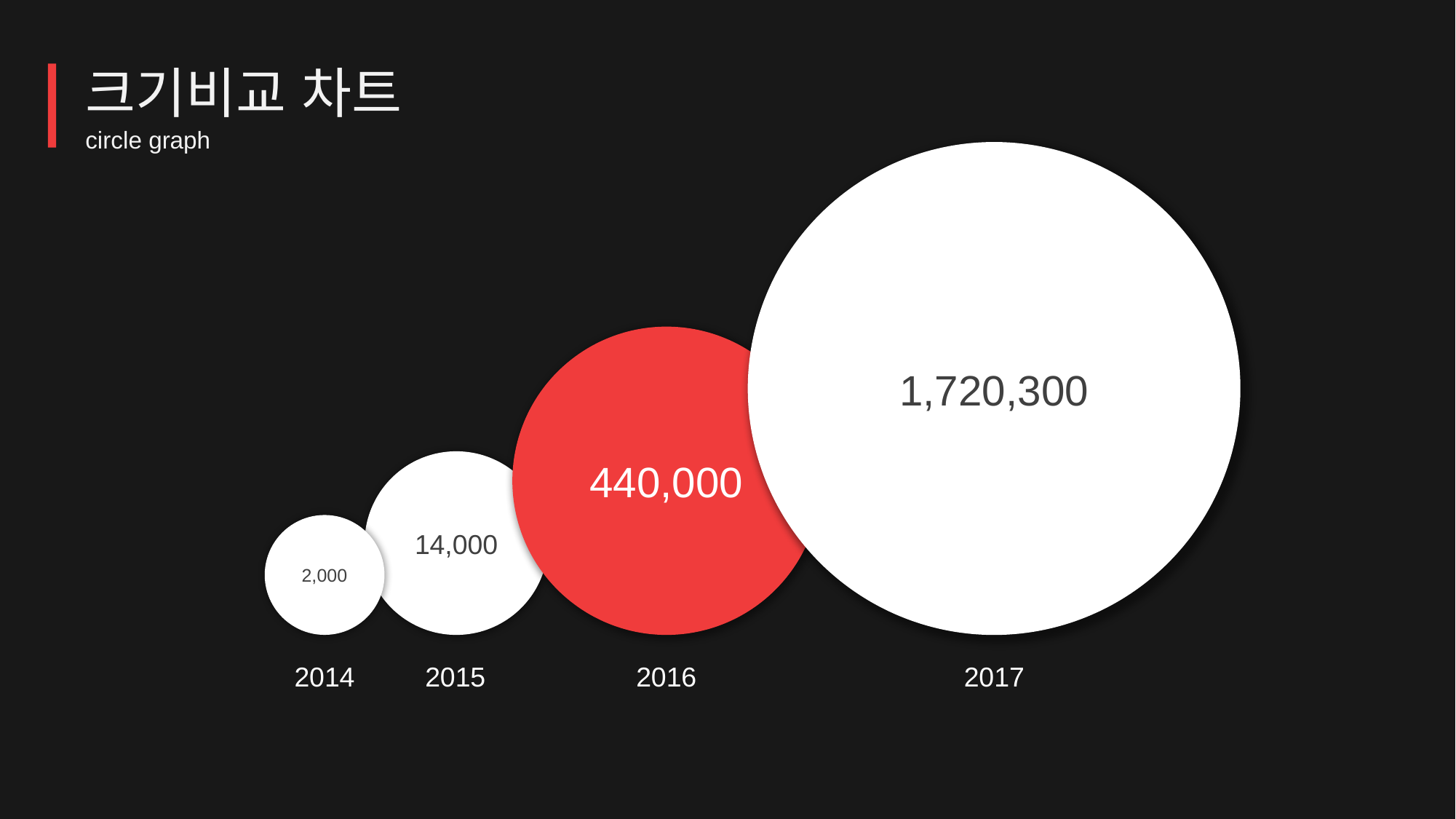

크기비교 차트
circle graph

1,720,300
440,000
14,000
2,000
2014
2015
2016
2017